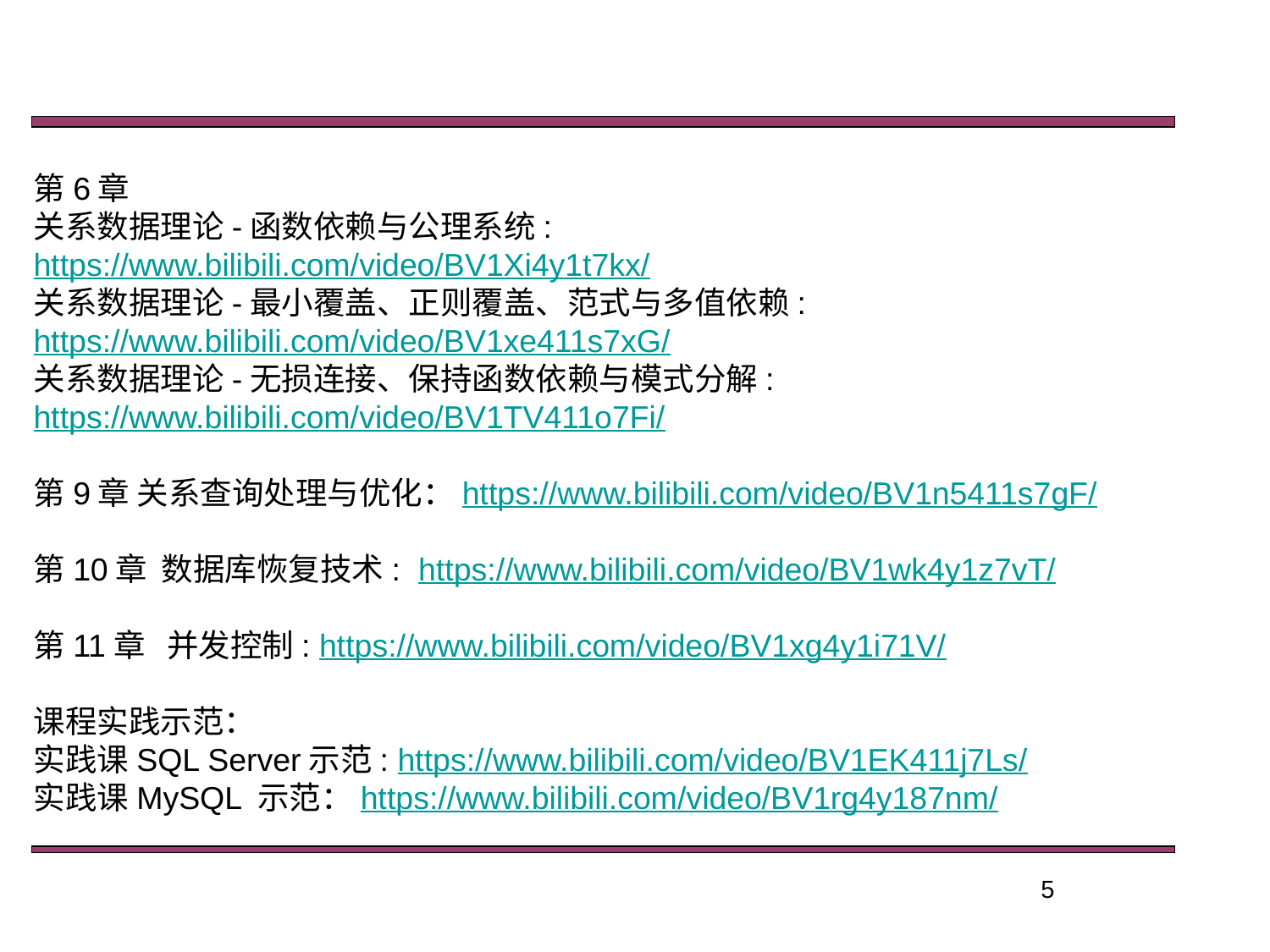

第6章
关系数据理论-函数依赖与公理系统:
https://www.bilibili.com/video/BV1Xi4y1t7kx/
关系数据理论-最小覆盖、正则覆盖、范式与多值依赖:
https://www.bilibili.com/video/BV1xe411s7xG/
关系数据理论-无损连接、保持函数依赖与模式分解:
https://www.bilibili.com/video/BV1TV411o7Fi/

第9章 关系查询处理与优化：https://www.bilibili.com/video/BV1n5411s7gF/

第10章  数据库恢复技术:  https://www.bilibili.com/video/BV1wk4y1z7vT/

第11章   并发控制: https://www.bilibili.com/video/BV1xg4y1i71V/

课程实践示范：
实践课SQL Server示范: https://www.bilibili.com/video/BV1EK411j7Ls/
实践课MySQL 示范：https://www.bilibili.com/video/BV1rg4y187nm/
5